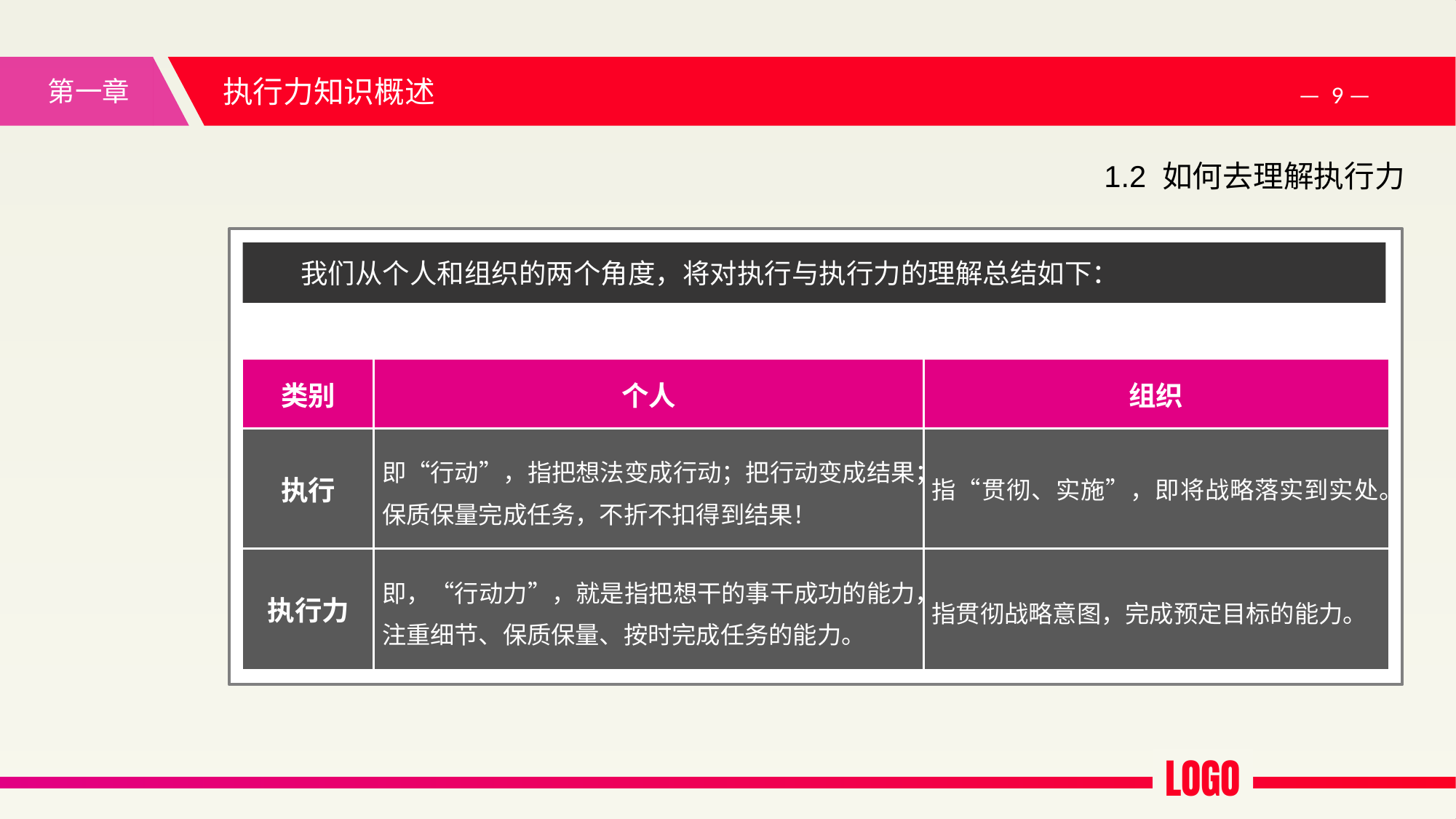

1.2 如何去理解执行力

       我们从个人和组织的两个角度，将对执行与执行力的理解总结如下：
| 类别 | 个人 | 组织 |
| --- | --- | --- |
| 执行 | 即“行动”，指把想法变成行动；把行动变成结果；保质保量完成任务，不折不扣得到结果！ | 指“贯彻、实施”，即将战略落实到实处。 |
| 执行力 | 即，“行动力”，就是指把想干的事干成功的能力，注重细节、保质保量、按时完成任务的能力。 | 指贯彻战略意图，完成预定目标的能力。 |